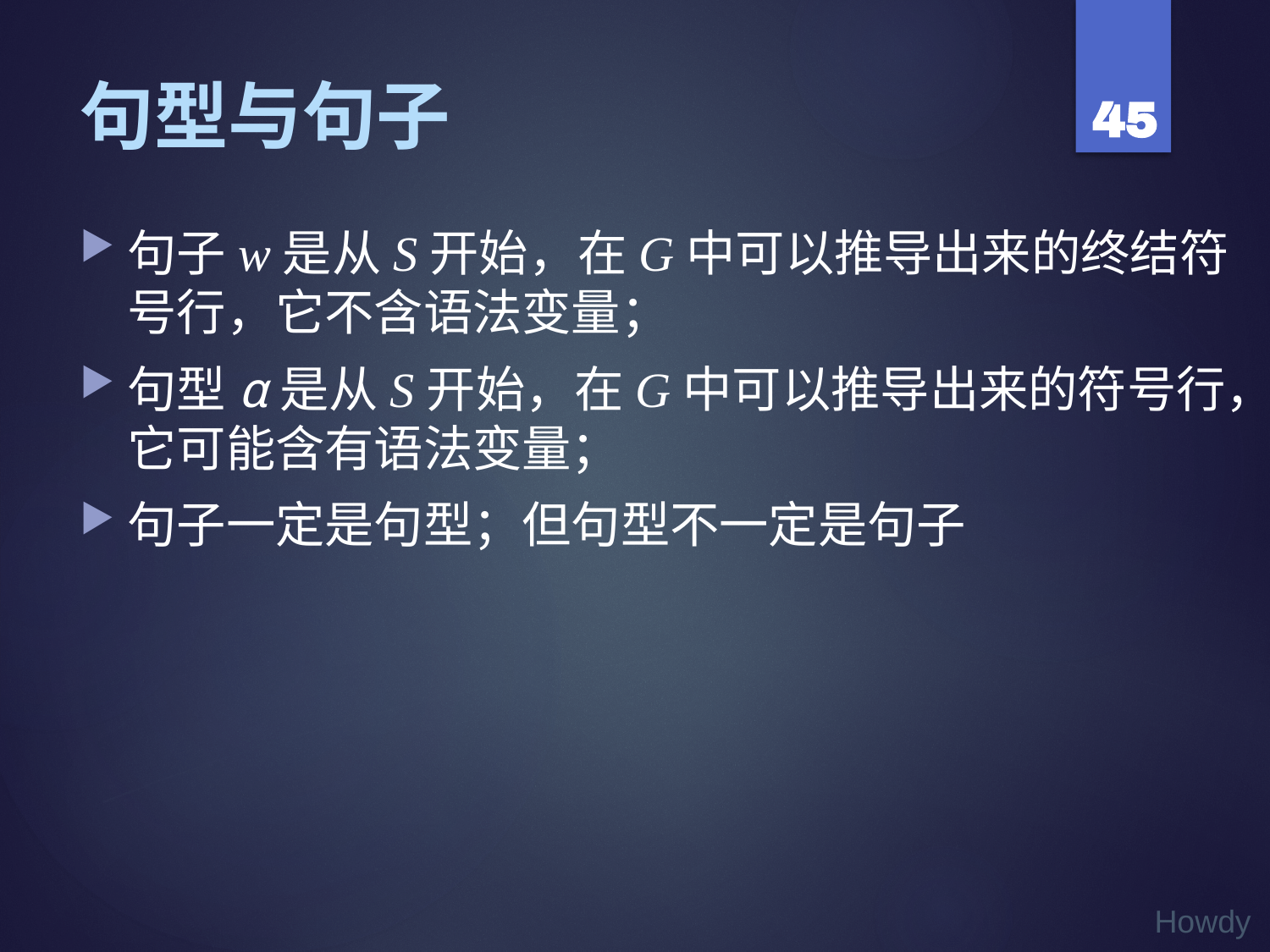

# 句型与句子
句子w是从S开始，在G中可以推导出来的终结符号行，它不含语法变量；
句型α是从S开始，在G中可以推导出来的符号行，它可能含有语法变量；
句子一定是句型；但句型不一定是句子